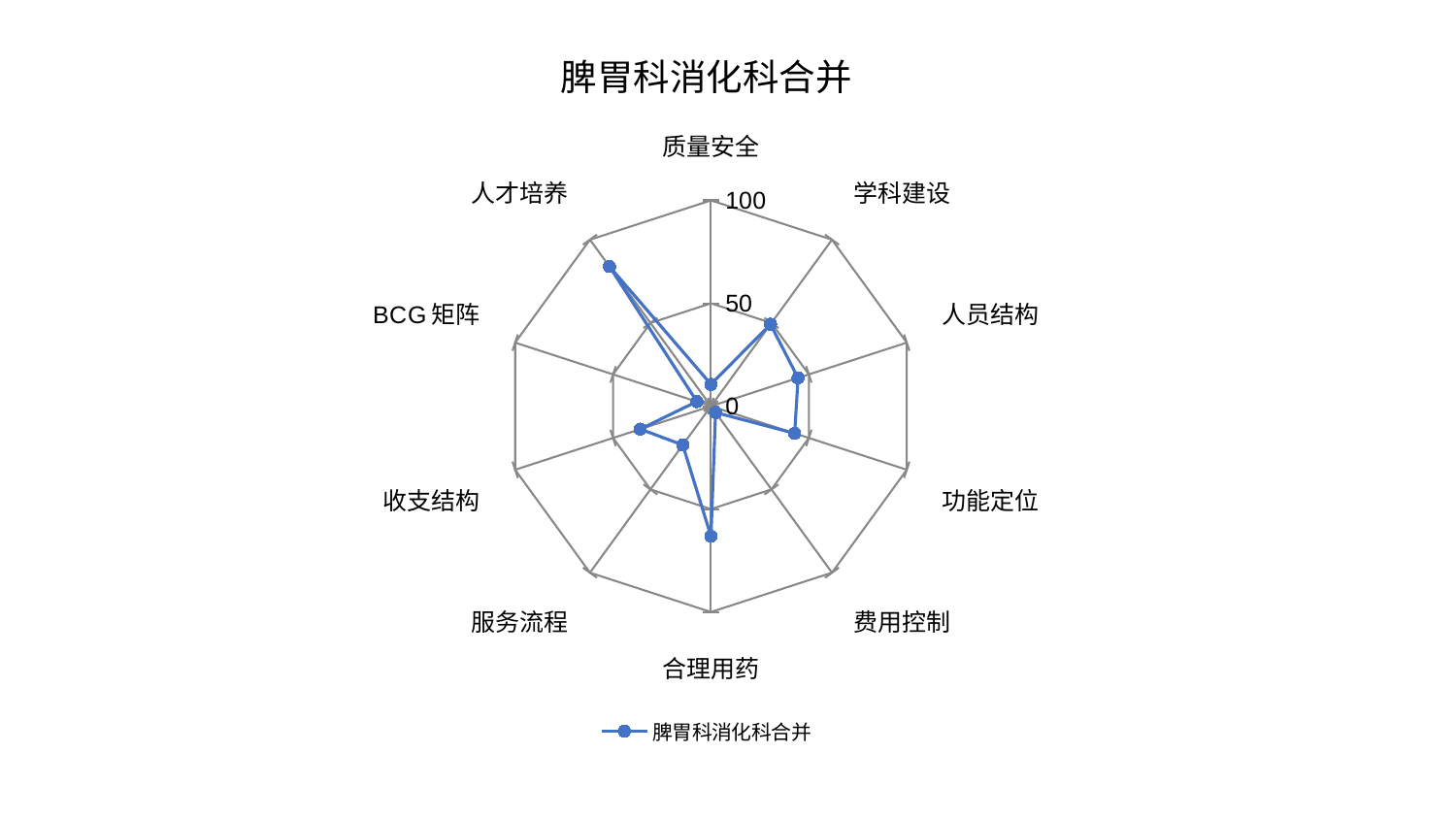

### Chart: 脾胃科消化科合并

| Category | 脾胃科消化科合并 |
|---|---|
| 质量安全 | 10.611816440540421 |
| 学科建设 | 49.20058967626103 |
| 人员结构 | 44.47820321660123 |
| 功能定位 | 42.75681958001073 |
| 费用控制 | 3.807819467571111 |
| 合理用药 | 63.24208763827139 |
| 服务流程 | 23.311369090106624 |
| 收支结构 | 36.12162217696189 |
| BCG矩阵 | 7.218764726610078 |
| 人才培养 | 83.87676593507022 |
95